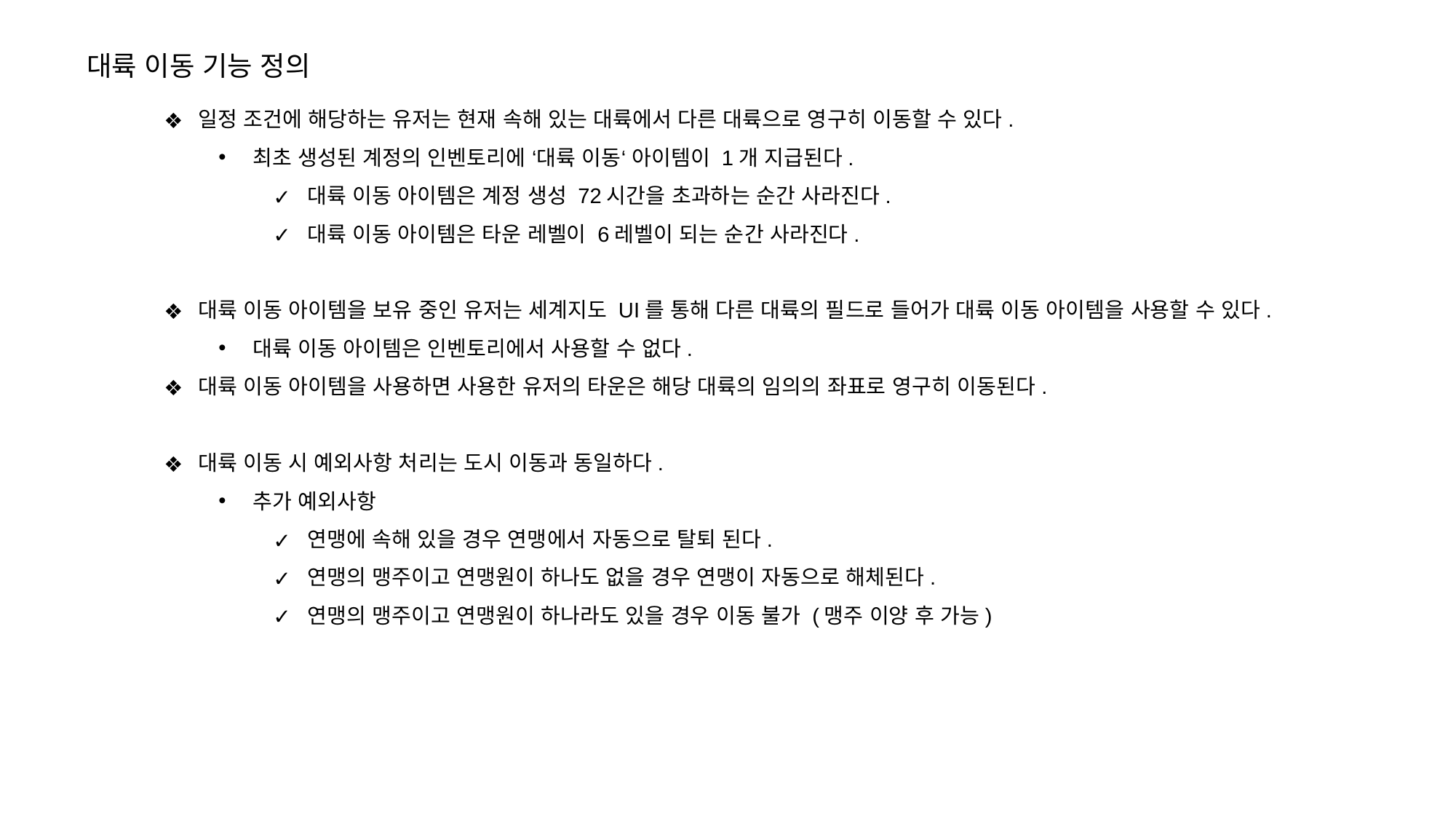

대륙 이동 기능 정의
일정 조건에 해당하는 유저는 현재 속해 있는 대륙에서 다른 대륙으로 영구히 이동할 수 있다.
최초 생성된 계정의 인벤토리에 ‘대륙 이동‘ 아이템이 1개 지급된다.
대륙 이동 아이템은 계정 생성 72시간을 초과하는 순간 사라진다.
대륙 이동 아이템은 타운 레벨이 6레벨이 되는 순간 사라진다.

대륙 이동 아이템을 보유 중인 유저는 세계지도 UI를 통해 다른 대륙의 필드로 들어가 대륙 이동 아이템을 사용할 수 있다.
대륙 이동 아이템은 인벤토리에서 사용할 수 없다.
대륙 이동 아이템을 사용하면 사용한 유저의 타운은 해당 대륙의 임의의 좌표로 영구히 이동된다.

대륙 이동 시 예외사항 처리는 도시 이동과 동일하다.
추가 예외사항
연맹에 속해 있을 경우 연맹에서 자동으로 탈퇴 된다.
연맹의 맹주이고 연맹원이 하나도 없을 경우 연맹이 자동으로 해체된다.
연맹의 맹주이고 연맹원이 하나라도 있을 경우 이동 불가 (맹주 이양 후 가능)